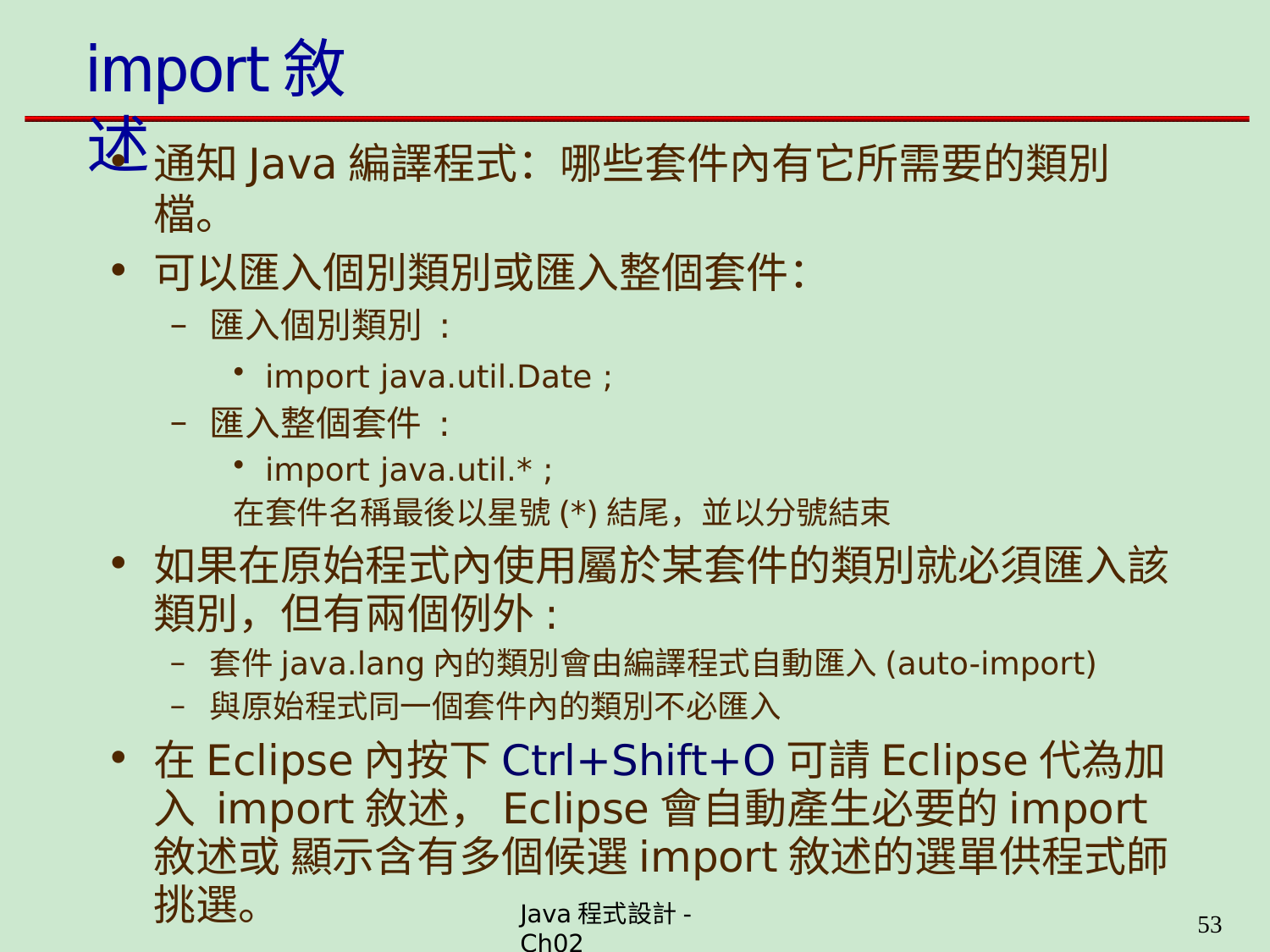

# import敘述
通知Java編譯程式：哪些套件內有它所需要的類別檔。
可以匯入個別類別或匯入整個套件：
匯入個別類別 :
import java.util.Date ;
匯入整個套件 :
import java.util.* ;
在套件名稱最後以星號(*)結尾，並以分號結束
如果在原始程式內使用屬於某套件的類別就必須匯入該 類別，但有兩個例外:
套件java.lang內的類別會由編譯程式自動匯入(auto-import)
與原始程式同一個套件內的類別不必匯入
在Eclipse內按下Ctrl+Shift+O可請Eclipse代為加入 import敘述，Eclipse會自動產生必要的import敘述或 顯示含有多個候選import敘述的選單供程式師挑選。
Java程式設計-Ch02
53